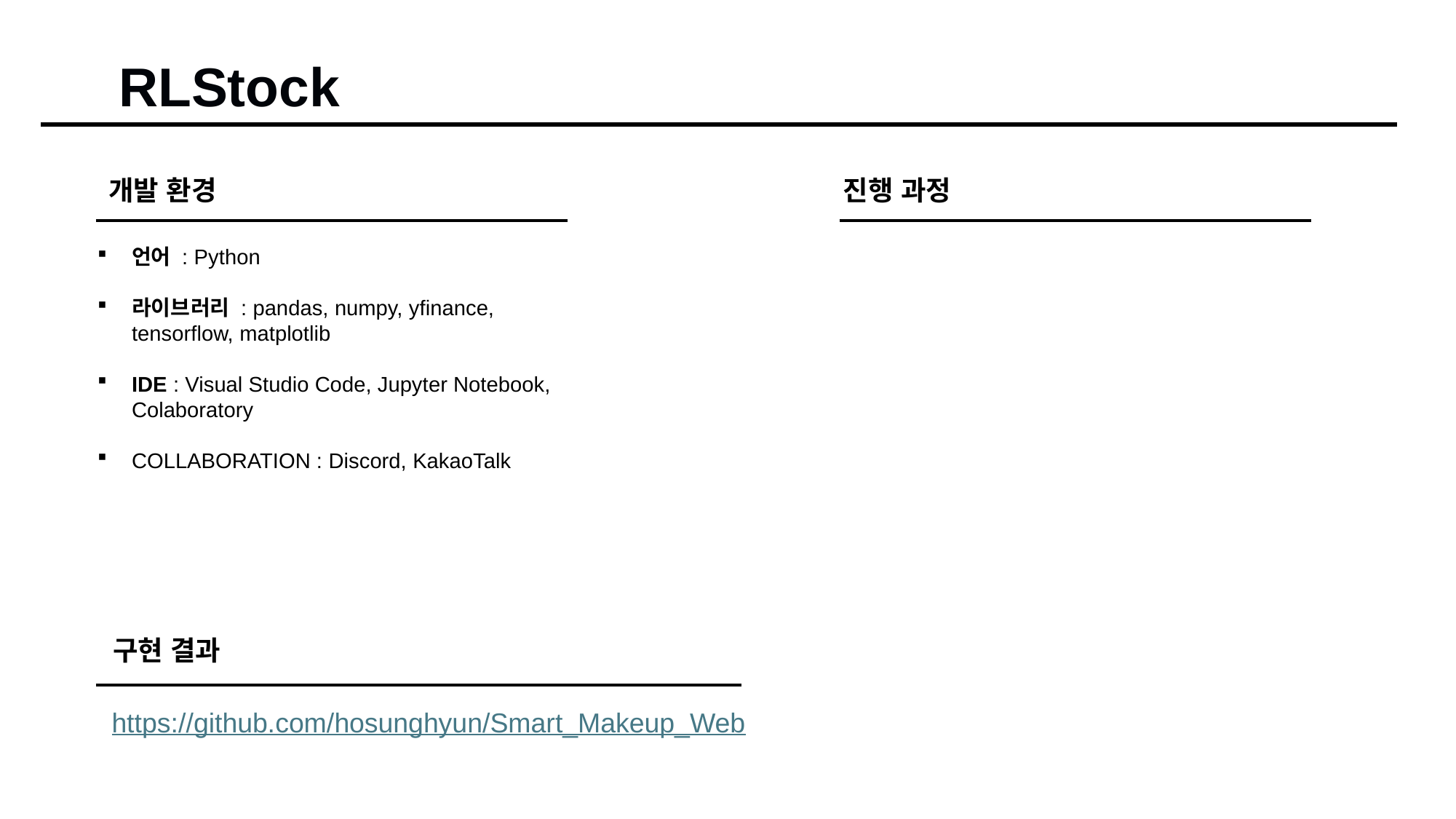

RLStock
개발 환경
진행 과정
언어 : Python

라이브러리 : pandas, numpy, yfinance, tensorflow, matplotlib

IDE : Visual Studio Code, Jupyter Notebook, Colaboratory

COLLABORATION : Discord, KakaoTalk
구현 결과
https://github.com/hosunghyun/Smart_Makeup_Web